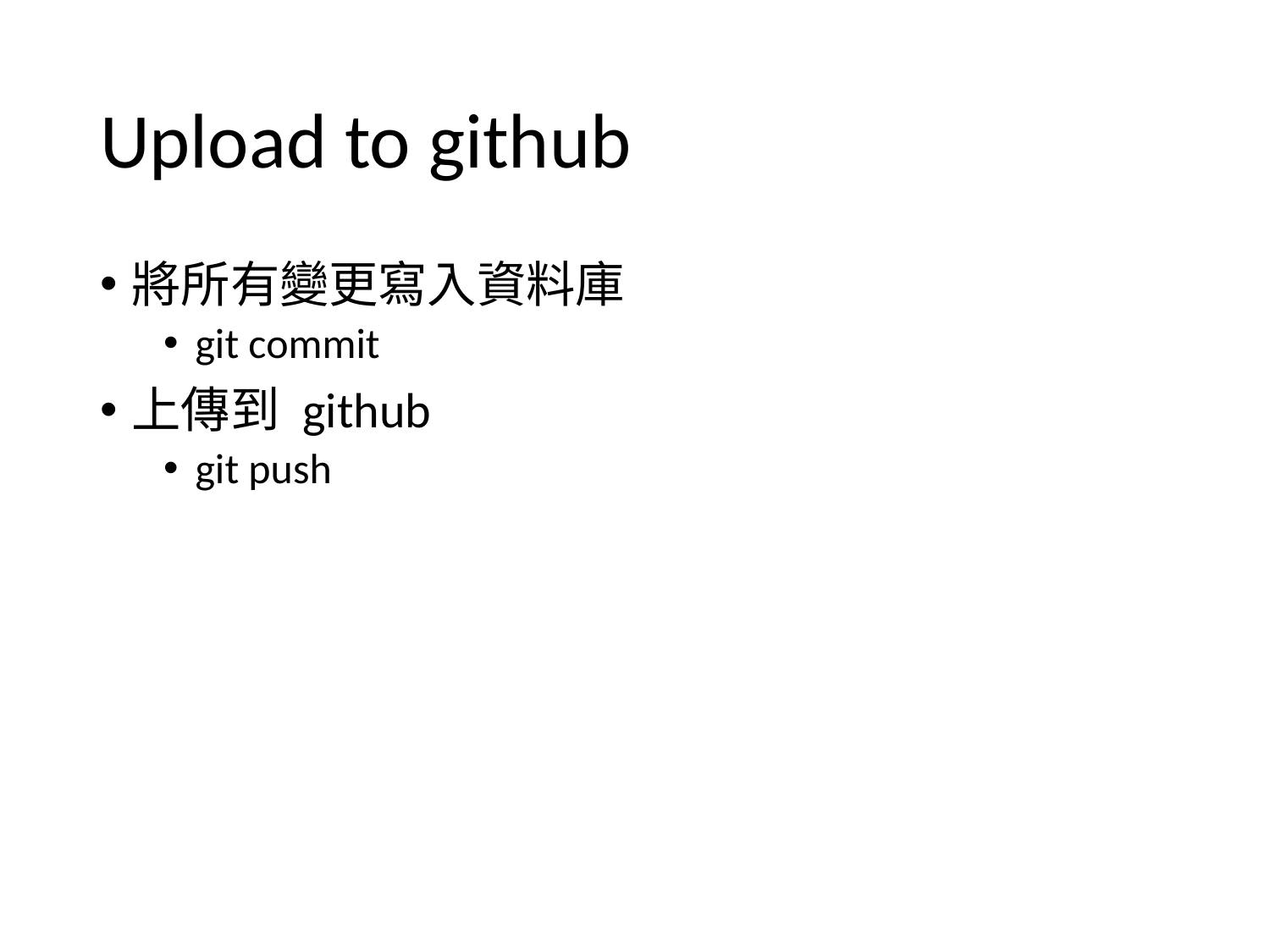

# Upload to github
將所有變更寫入資料庫
git commit
上傳到 github
git push